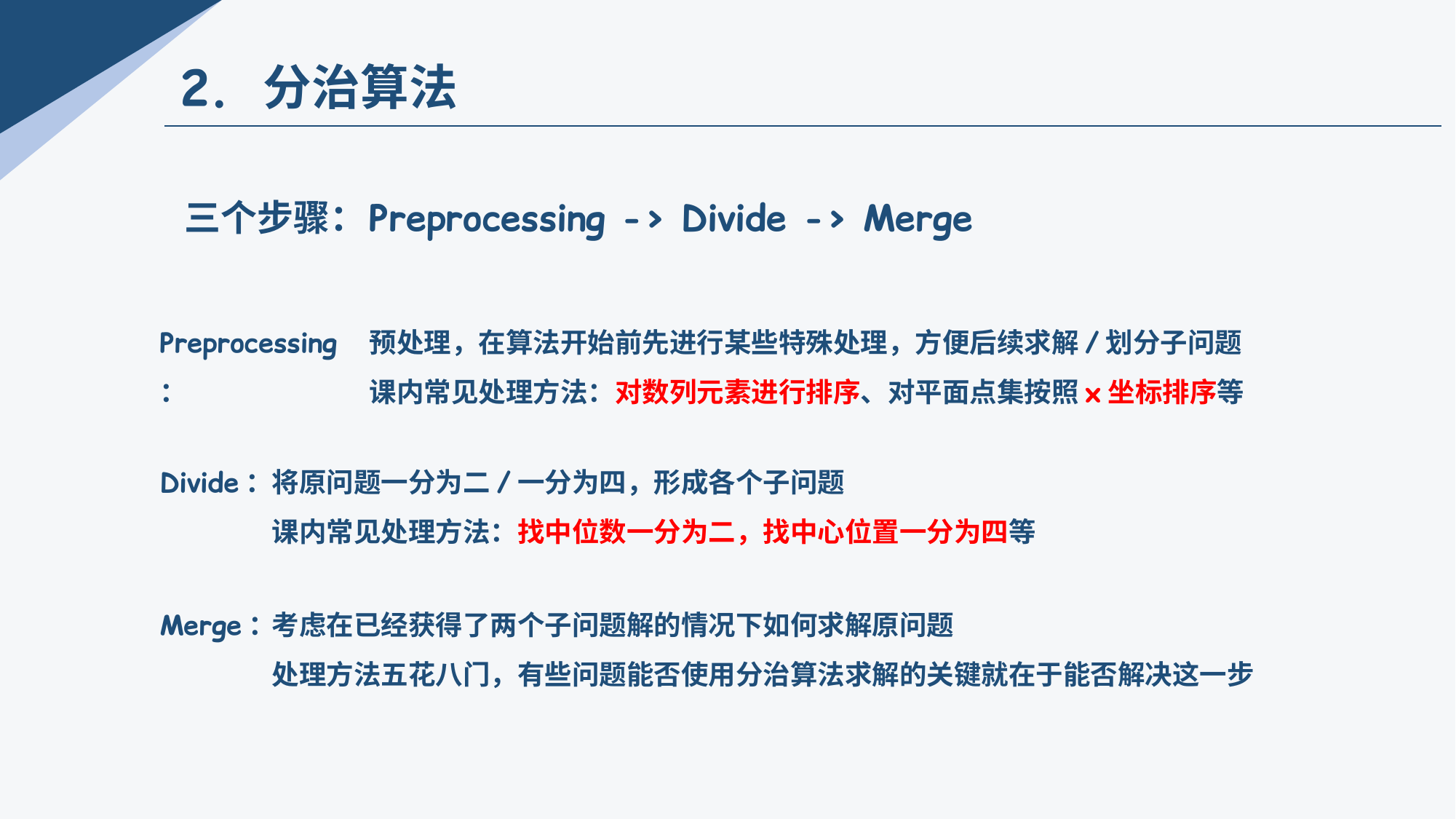

2. 分治算法
三个步骤：
Preprocessing -> Divide -> Merge
Preprocessing：
预处理，在算法开始前先进行某些特殊处理，方便后续求解/划分子问题
课内常见处理方法：对数列元素进行排序、对平面点集按照x坐标排序等
Divide：
将原问题一分为二/一分为四，形成各个子问题
课内常见处理方法：找中位数一分为二，找中心位置一分为四等
Merge：
考虑在已经获得了两个子问题解的情况下如何求解原问题
处理方法五花八门，有些问题能否使用分治算法求解的关键就在于能否解决这一步